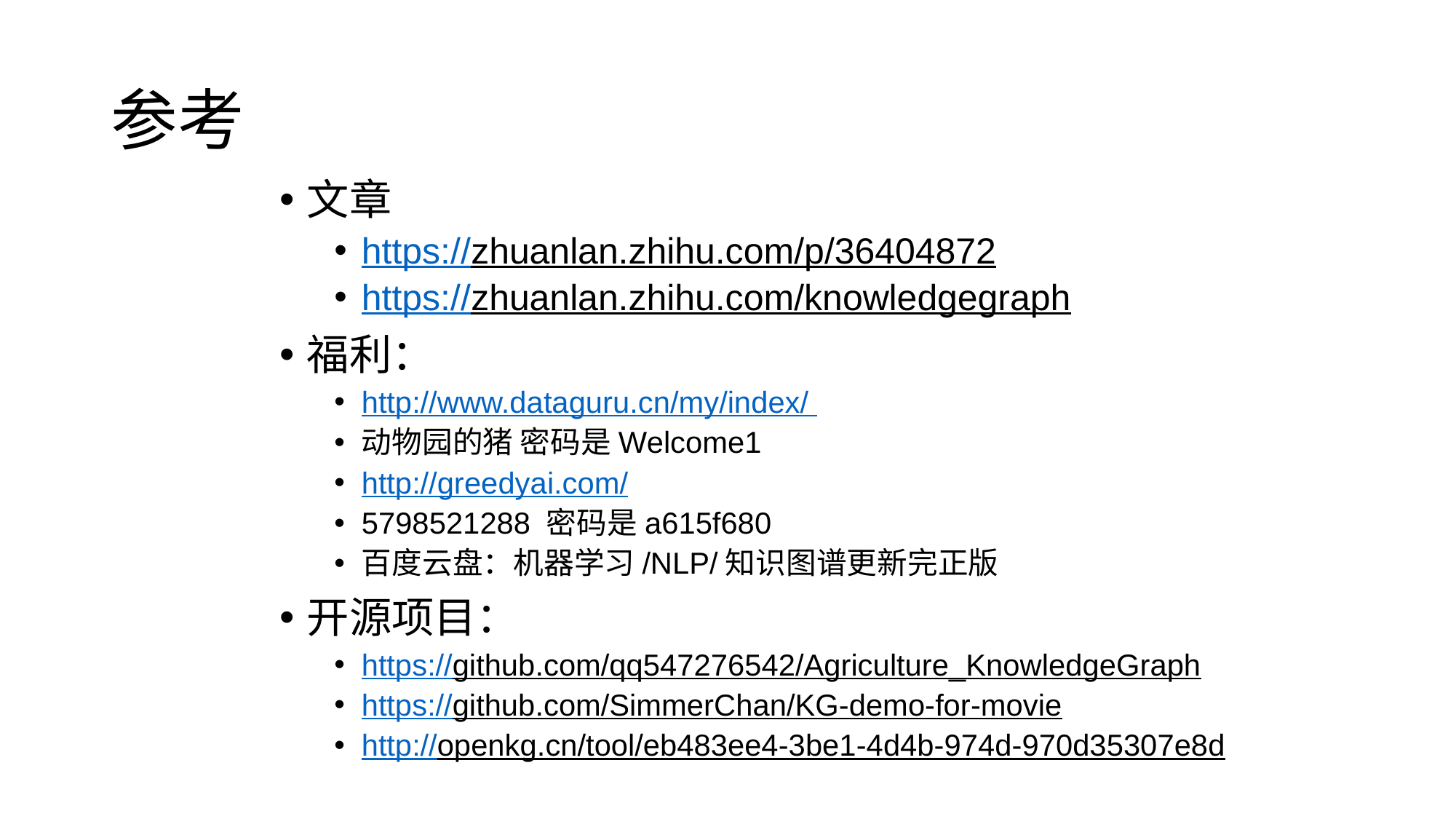

# 参考
文章
https://zhuanlan.zhihu.com/p/36404872
https://zhuanlan.zhihu.com/knowledgegraph
福利：
http://www.dataguru.cn/my/index/
动物园的猪 密码是Welcome1
http://greedyai.com/
5798521288 密码是a615f680
百度云盘：机器学习/NLP/知识图谱更新完正版
开源项目：
https://github.com/qq547276542/Agriculture_KnowledgeGraph
https://github.com/SimmerChan/KG-demo-for-movie
http://openkg.cn/tool/eb483ee4-3be1-4d4b-974d-970d35307e8d